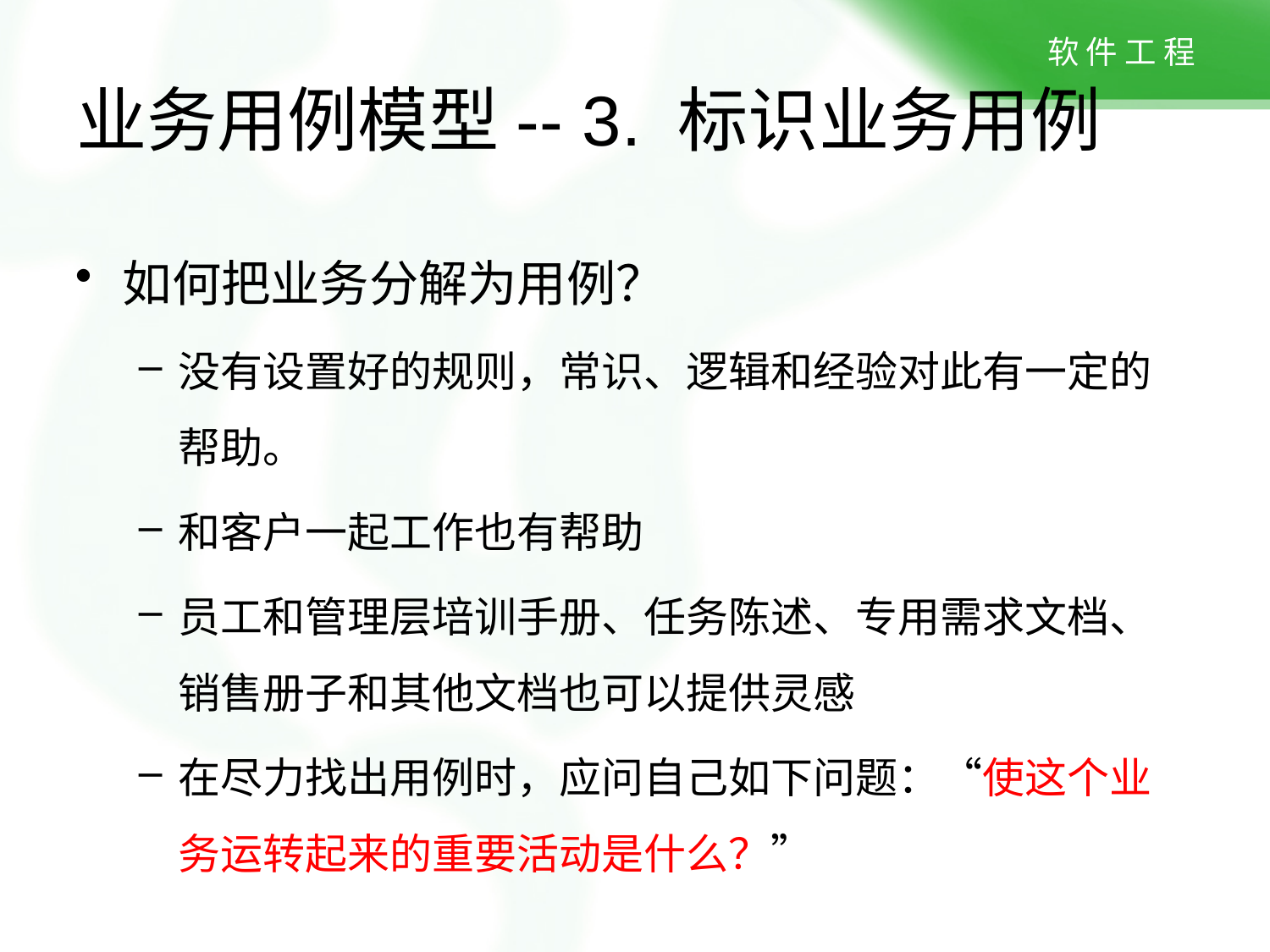

# 业务用例模型-- 3. 标识业务用例
如何把业务分解为用例？
没有设置好的规则，常识、逻辑和经验对此有一定的帮助。
和客户一起工作也有帮助
员工和管理层培训手册、任务陈述、专用需求文档、销售册子和其他文档也可以提供灵感
在尽力找出用例时，应问自己如下问题：“使这个业务运转起来的重要活动是什么？”